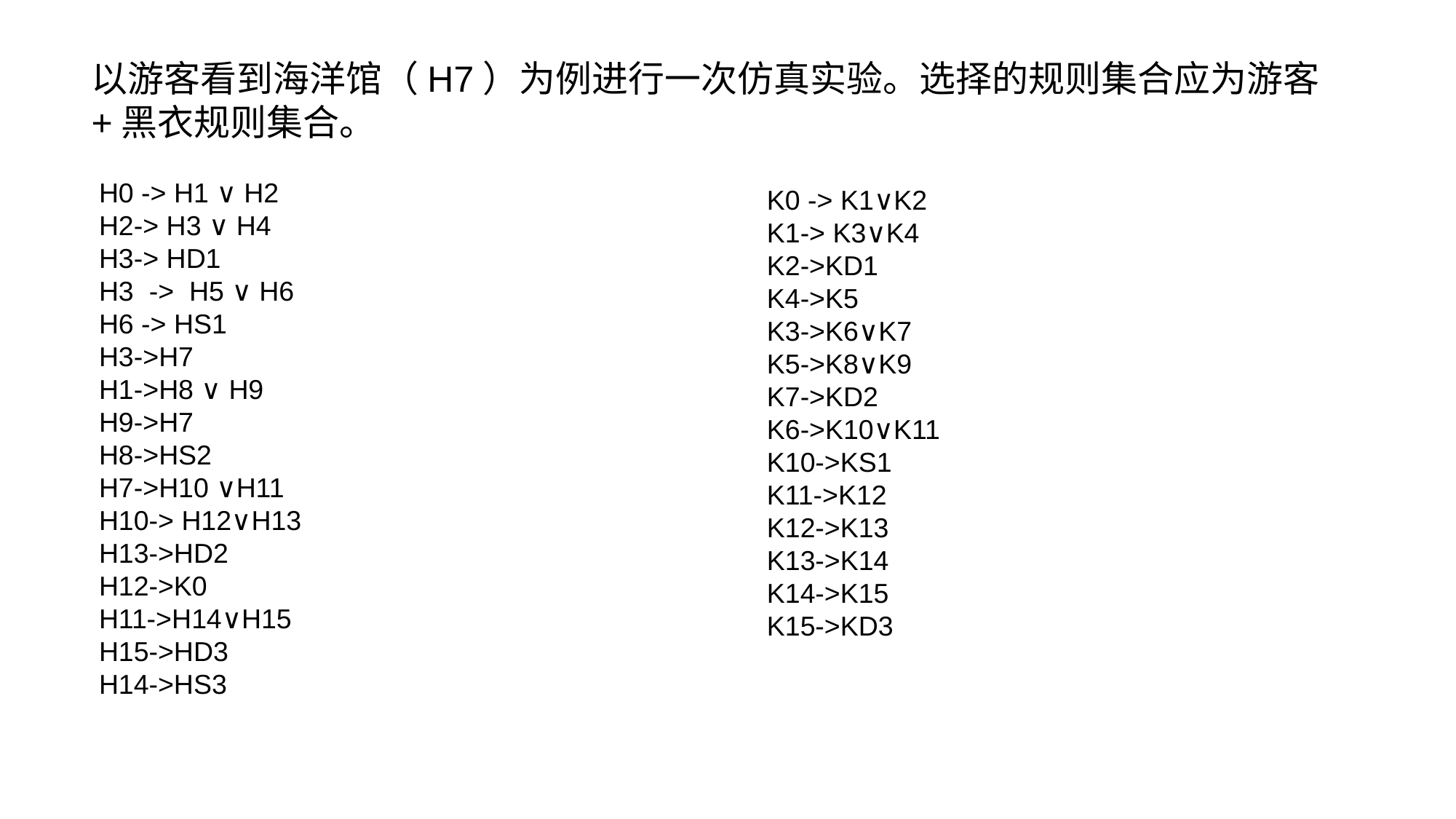

以游客看到海洋馆（H7）为例进行一次仿真实验。选择的规则集合应为游客+黑衣规则集合。

 H0 -> H1 ∨ H2
 H2-> H3 ∨ H4
 H3-> HD1
 H3  ->  H5 ∨ H6
 H6 -> HS1
 H3->H7
 H1->H8 ∨ H9
 H9->H7
 H8->HS2
 H7->H10 ∨H11
 H10-> H12∨H13
 H13->HD2
 H12->K0
 H11->H14∨H15
 H15->HD3
 H14->HS3

K0 -> K1∨K2
K1-> K3∨K4
K2->KD1
K4->K5
K3->K6∨K7
K5->K8∨K9
K7->KD2
K6->K10∨K11
K10->KS1
K11->K12
K12->K13
K13->K14
K14->K15
K15->KD3